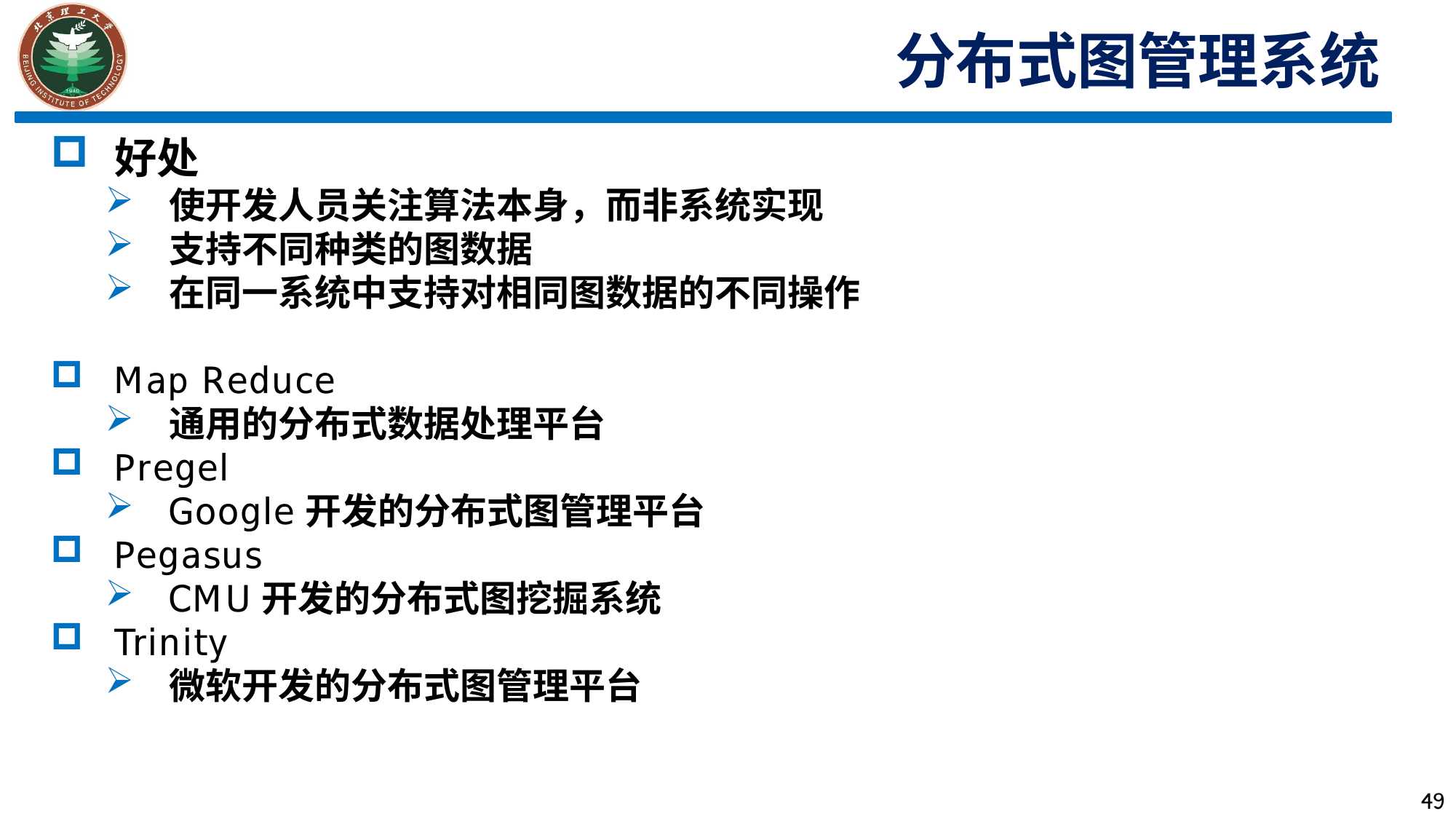

分布式图管理系统
好处
使开发人员关注算法本身，而非系统实现
支持不同种类的图数据
在同一系统中支持对相同图数据的不同操作

Map Reduce
通用的分布式数据处理平台
Pregel
Google开发的分布式图管理平台
Pegasus
CMU开发的分布式图挖掘系统
Trinity
微软开发的分布式图管理平台

49